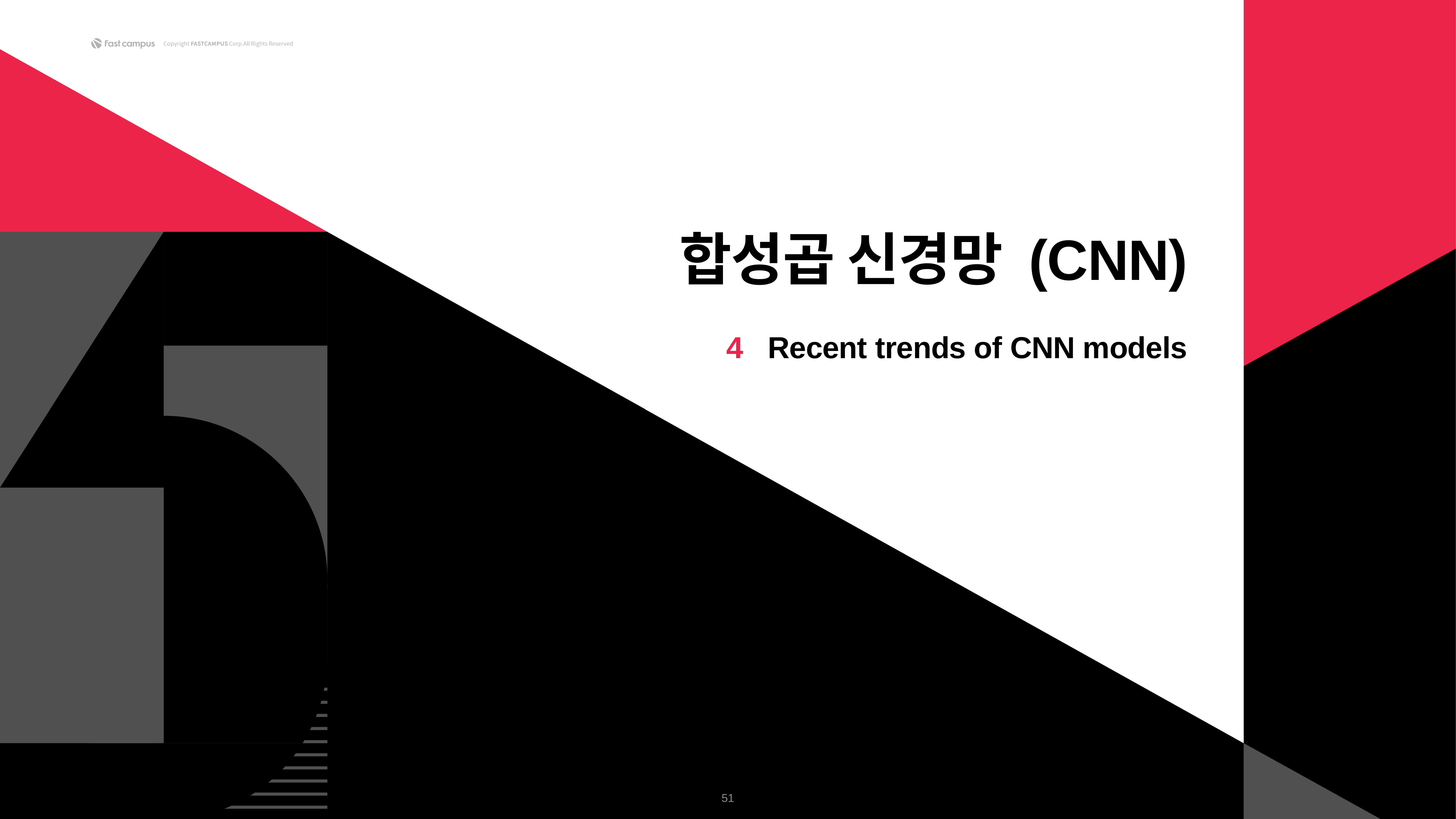

합성곱 신경망 (CNN)

4   Recent trends of CNN models
51